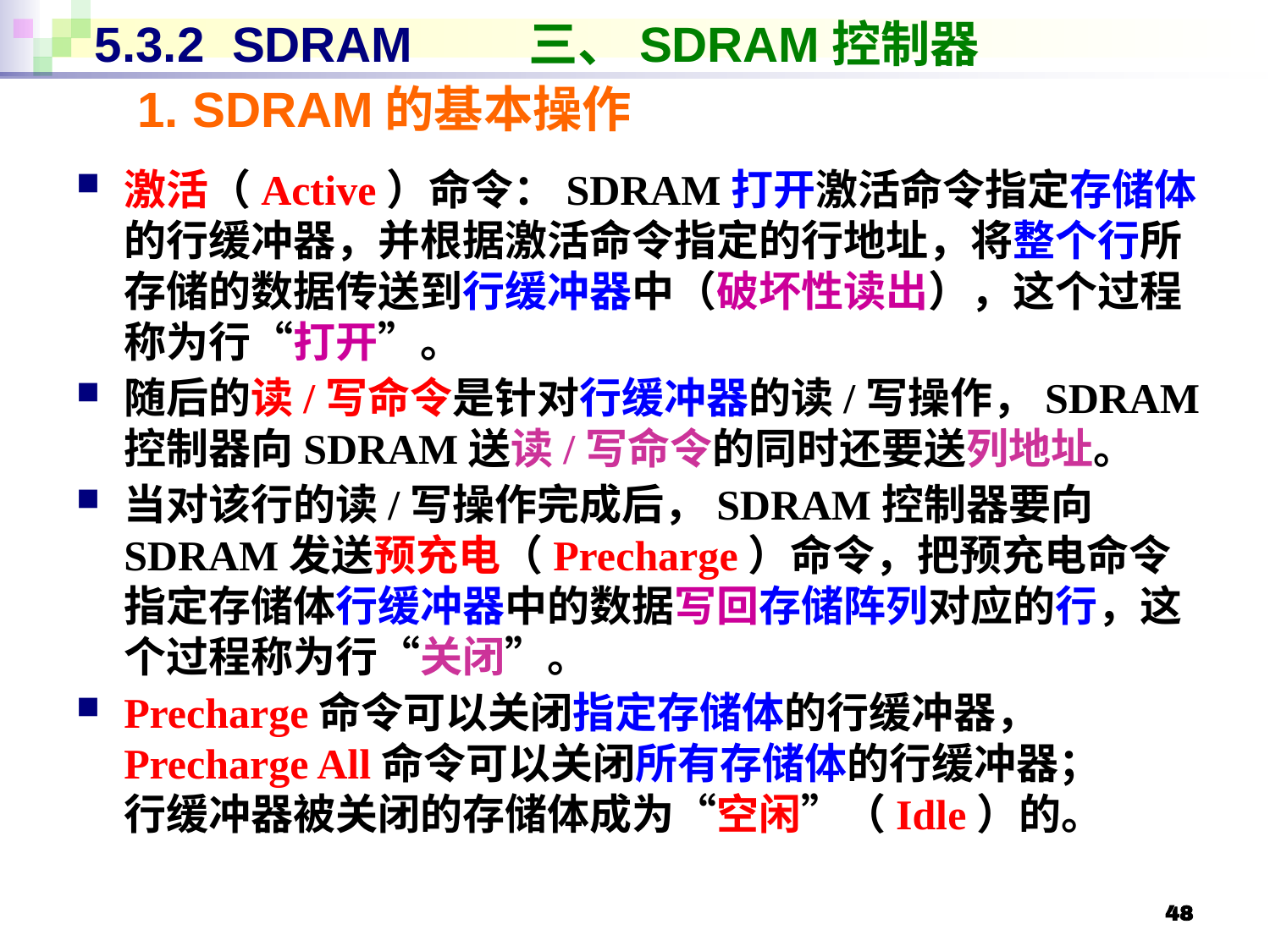

# 5.3.2  SDRAM	   三、SDRAM控制器
1. SDRAM的基本操作
激活（Active）命令：SDRAM打开激活命令指定存储体的行缓冲器，并根据激活命令指定的行地址，将整个行所存储的数据传送到行缓冲器中（破坏性读出），这个过程称为行“打开”。
随后的读/写命令是针对行缓冲器的读/写操作，SDRAM控制器向SDRAM送读/写命令的同时还要送列地址。
当对该行的读/写操作完成后，SDRAM控制器要向SDRAM发送预充电（Precharge）命令，把预充电命令指定存储体行缓冲器中的数据写回存储阵列对应的行，这个过程称为行“关闭”。
Precharge命令可以关闭指定存储体的行缓冲器，
Precharge All命令可以关闭所有存储体的行缓冲器；
行缓冲器被关闭的存储体成为“空闲”（Idle）的。
48